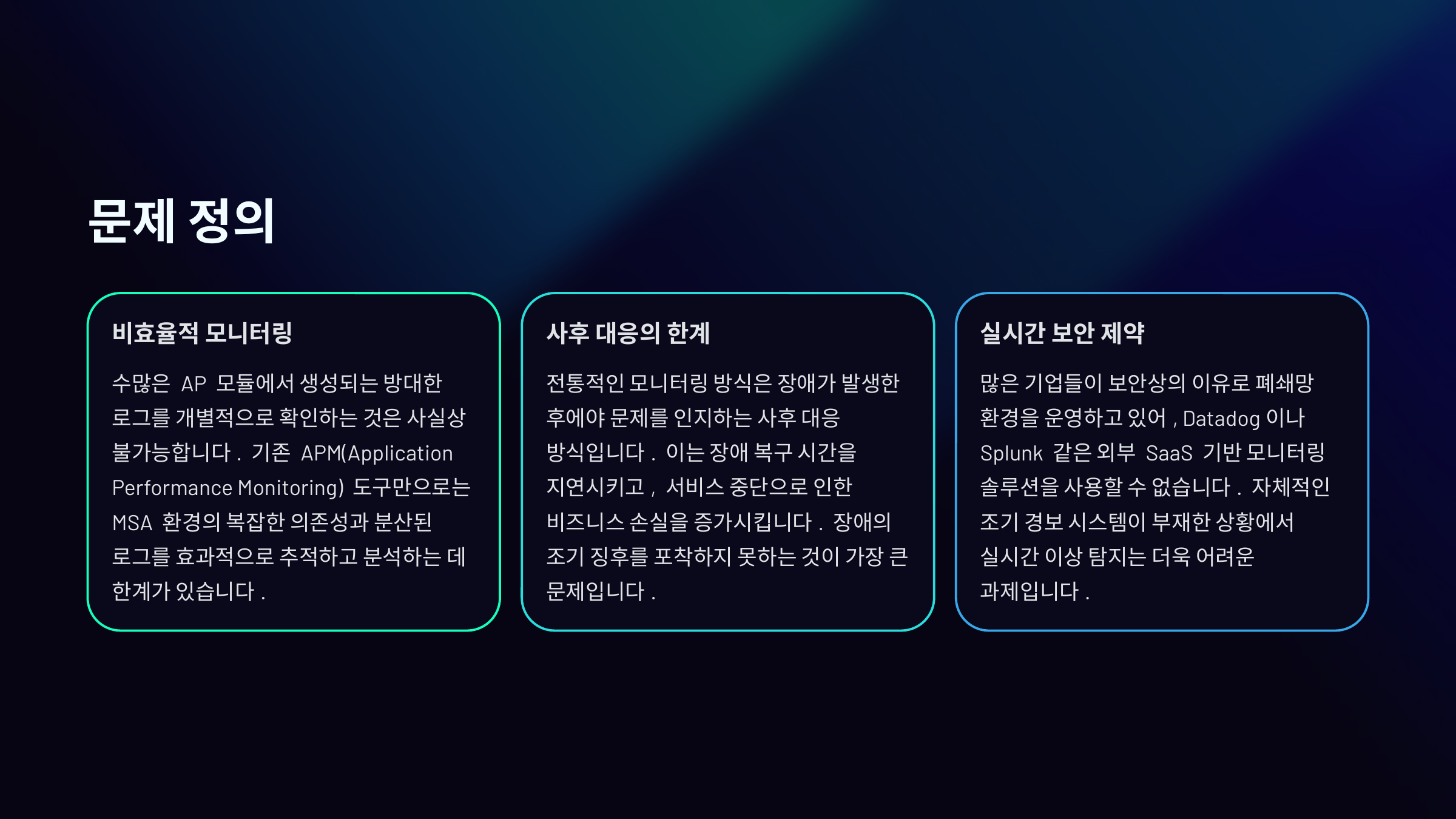

문제 정의

비효율적 모니터링
사후 대응의 한계
실시간 보안 제약
수많은 AP 모듈에서 생성되는 방대한 로그를 개별적으로 확인하는 것은 사실상 불가능합니다. 기존 APM(Application Performance Monitoring) 도구만으로는 MSA 환경의 복잡한 의존성과 분산된 로그를 효과적으로 추적하고 분석하는 데 한계가 있습니다.
전통적인 모니터링 방식은 장애가 발생한 후에야 문제를 인지하는 사후 대응 방식입니다. 이는 장애 복구 시간을 지연시키고, 서비스 중단으로 인한 비즈니스 손실을 증가시킵니다. 장애의 조기 징후를 포착하지 못하는 것이 가장 큰 문제입니다.
많은 기업들이 보안상의 이유로 폐쇄망 환경을 운영하고 있어, Datadog이나 Splunk 같은 외부 SaaS 기반 모니터링 솔루션을 사용할 수 없습니다. 자체적인 조기 경보 시스템이 부재한 상황에서 실시간 이상 탐지는 더욱 어려운 과제입니다.